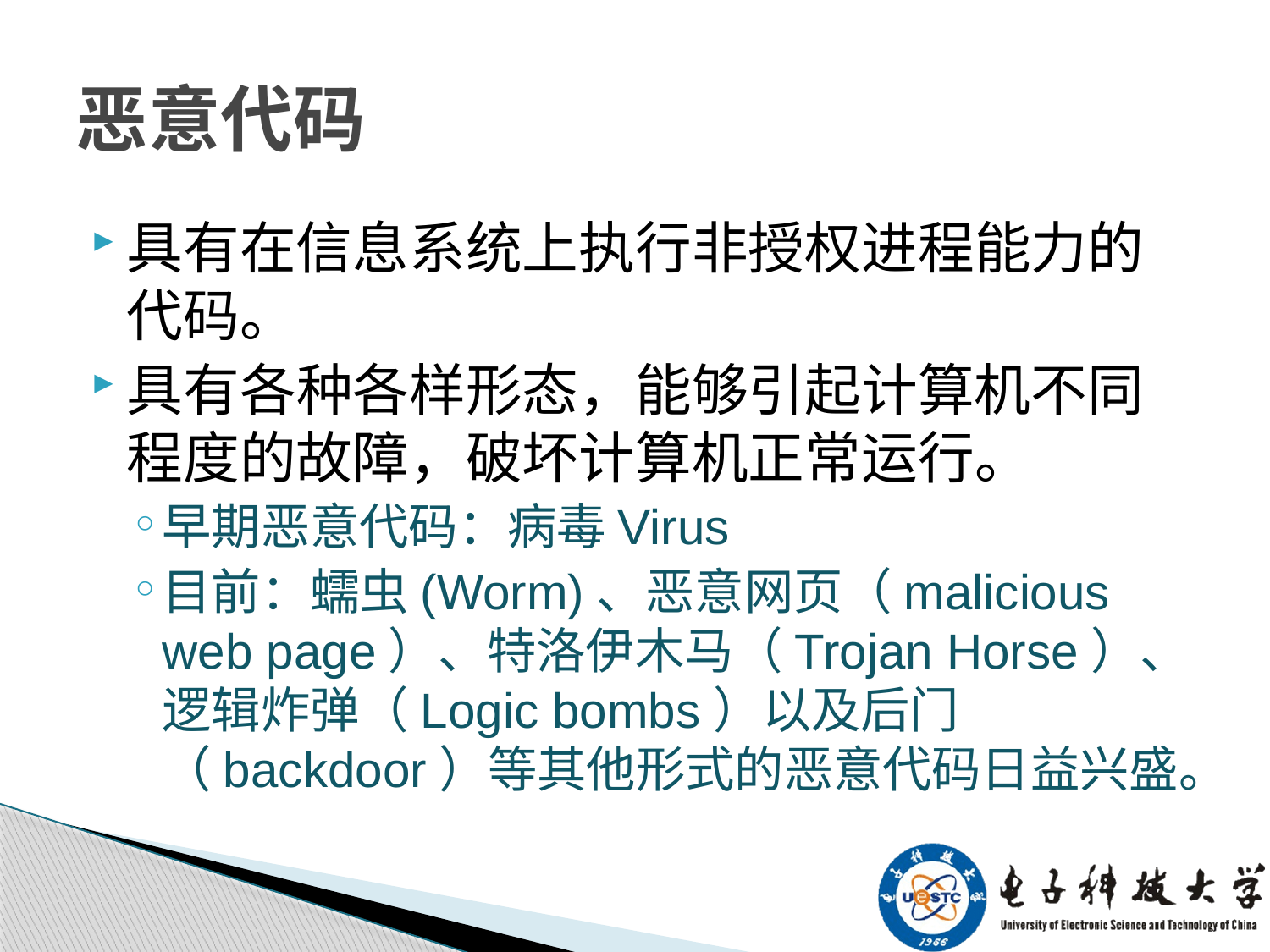

# 恶意代码
具有在信息系统上执行非授权进程能力的代码。
具有各种各样形态，能够引起计算机不同程度的故障，破坏计算机正常运行。
早期恶意代码：病毒Virus
目前：蠕虫(Worm)、恶意网页（malicious web page）、特洛伊木马（Trojan Horse）、逻辑炸弹（Logic bombs）以及后门（backdoor）等其他形式的恶意代码日益兴盛。
227